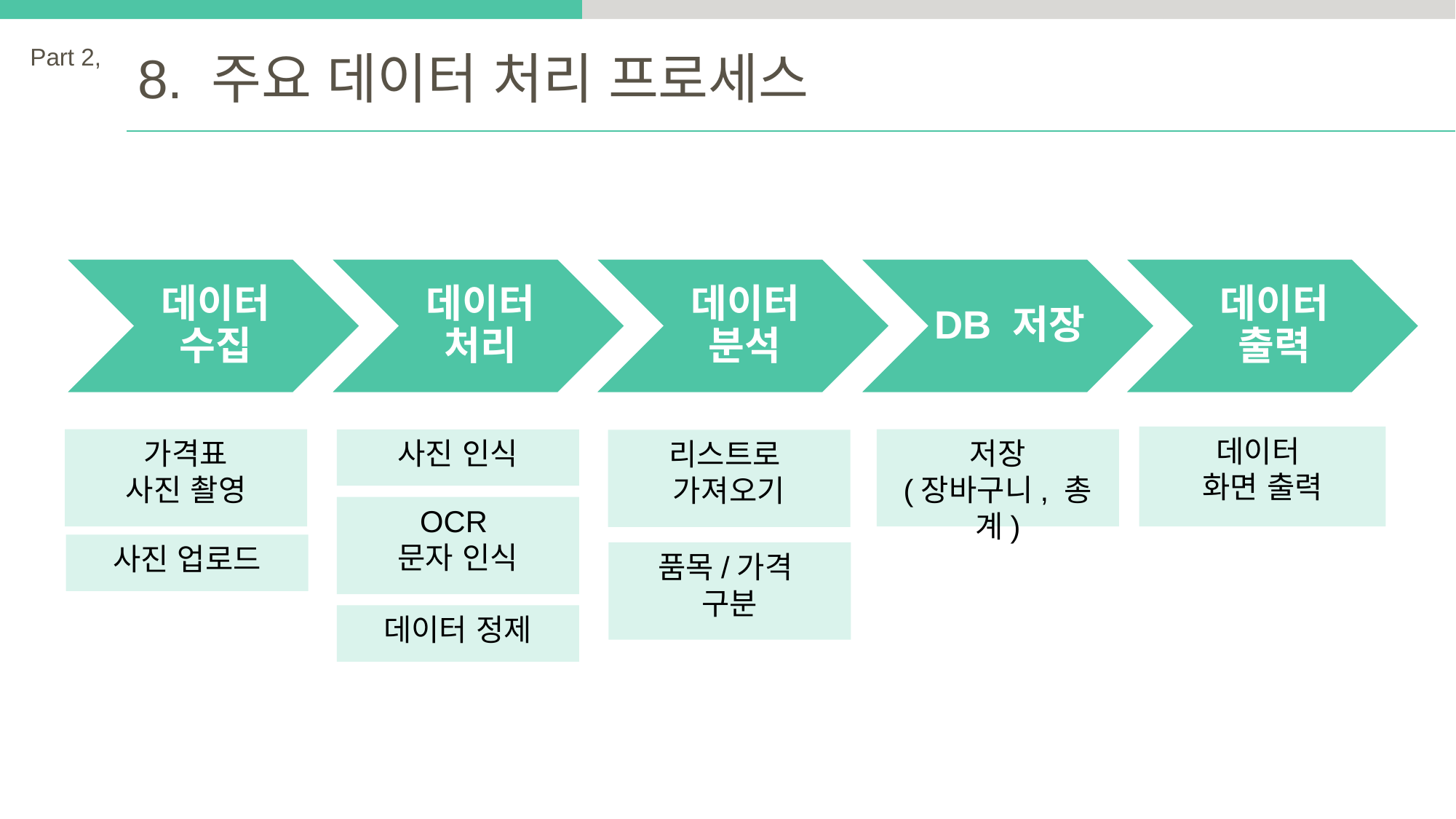

Part 2,
8. 주요 데이터 처리 프로세스

데이터 수집

데이터 처리

데이터 분석

DB 저장

데이터
출력
데이터
화면 출력
가격표
사진 촬영
저장
(장바구니, 총계)
사진 인식
리스트로
가져오기
OCR
문자 인식
사진 업로드
품목/가격
구분
데이터 정제